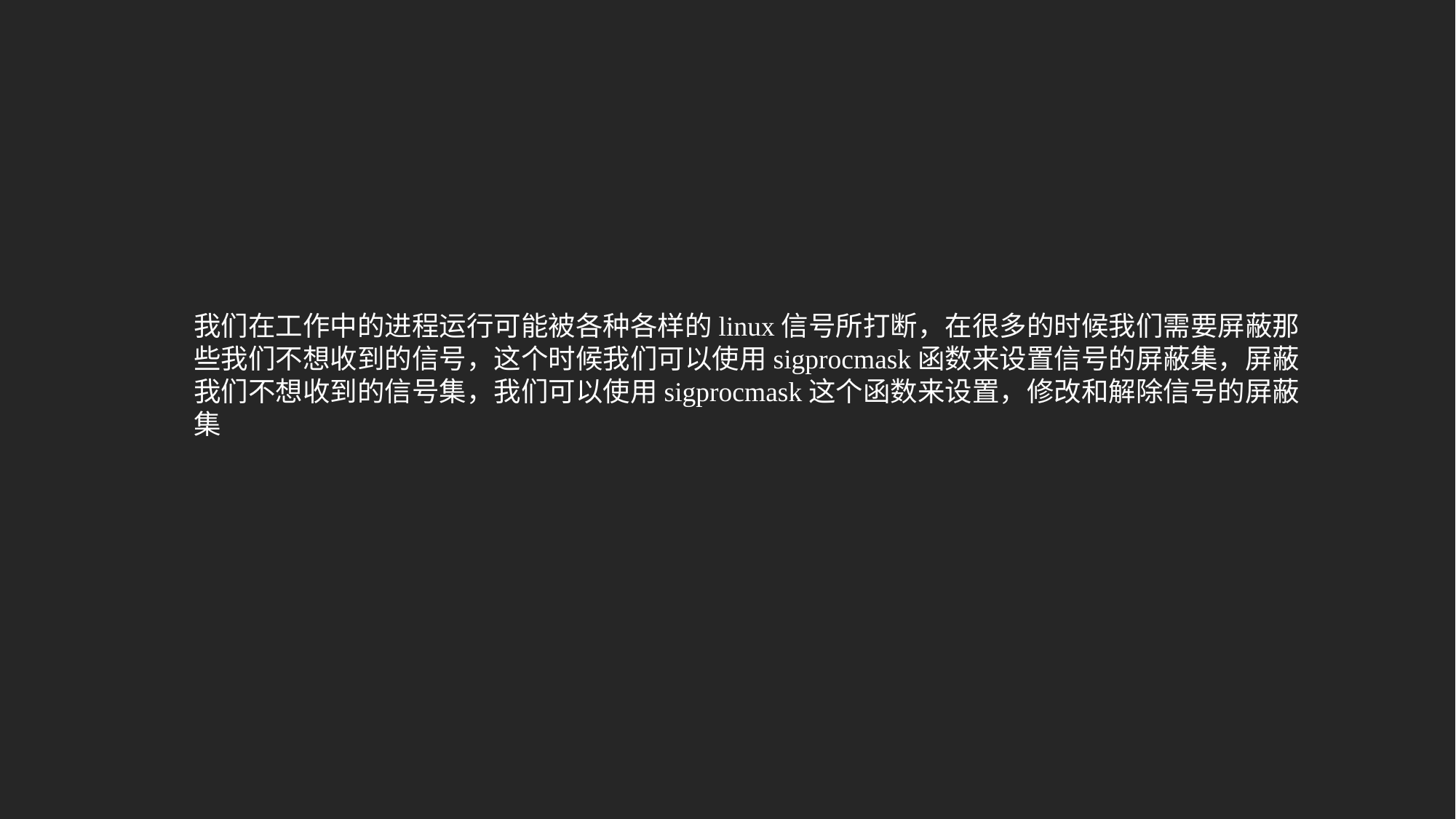

我们在工作中的进程运行可能被各种各样的linux信号所打断，在很多的时候我们需要屏蔽那些我们不想收到的信号，这个时候我们可以使用sigprocmask函数来设置信号的屏蔽集，屏蔽我们不想收到的信号集，我们可以使用sigprocmask这个函数来设置，修改和解除信号的屏蔽集